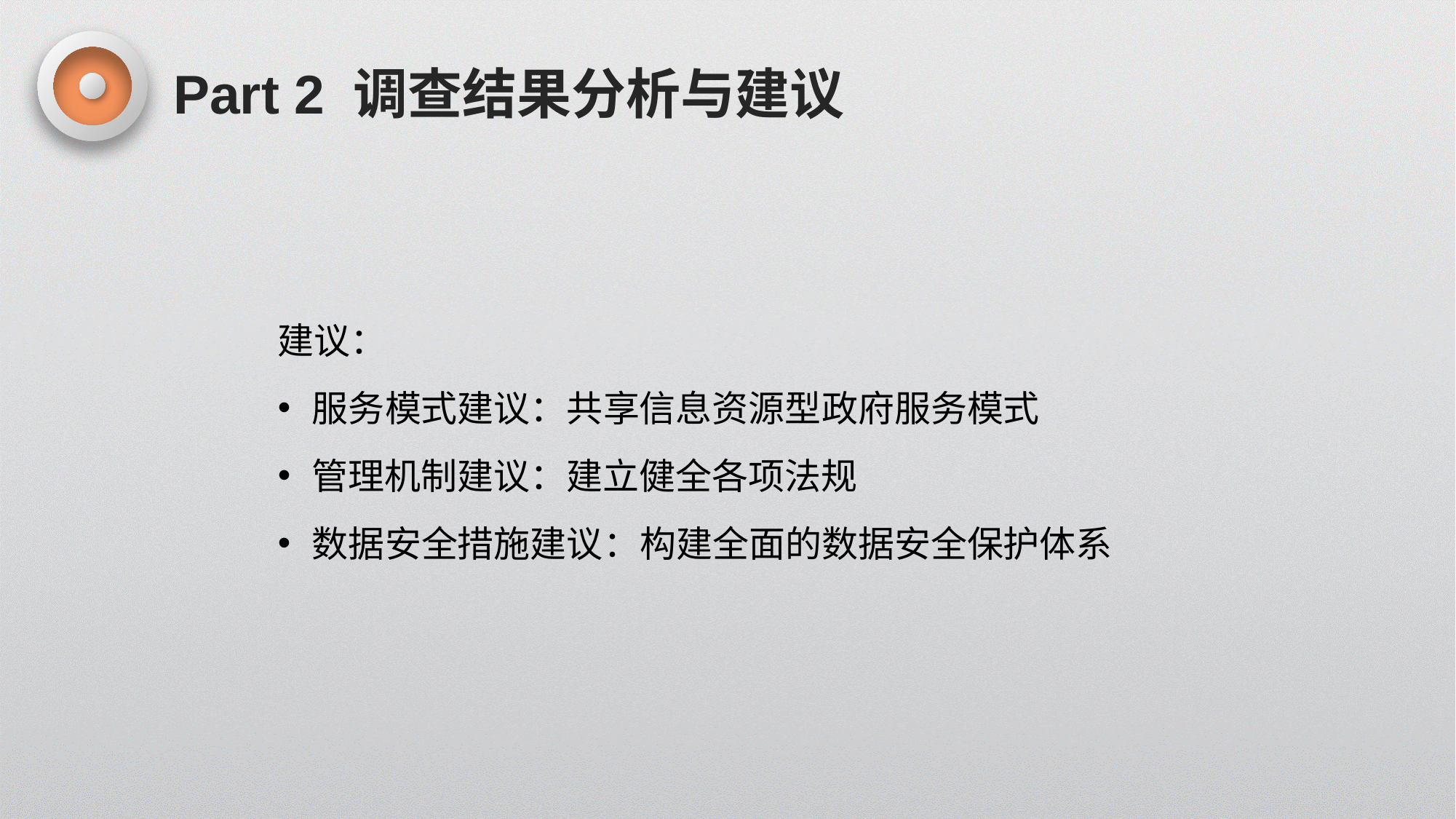

Part 2 调查结果分析与建议
建议：
服务模式建议：共享信息资源型政府服务模式
管理机制建议：建立健全各项法规
数据安全措施建议：构建全面的数据安全保护体系